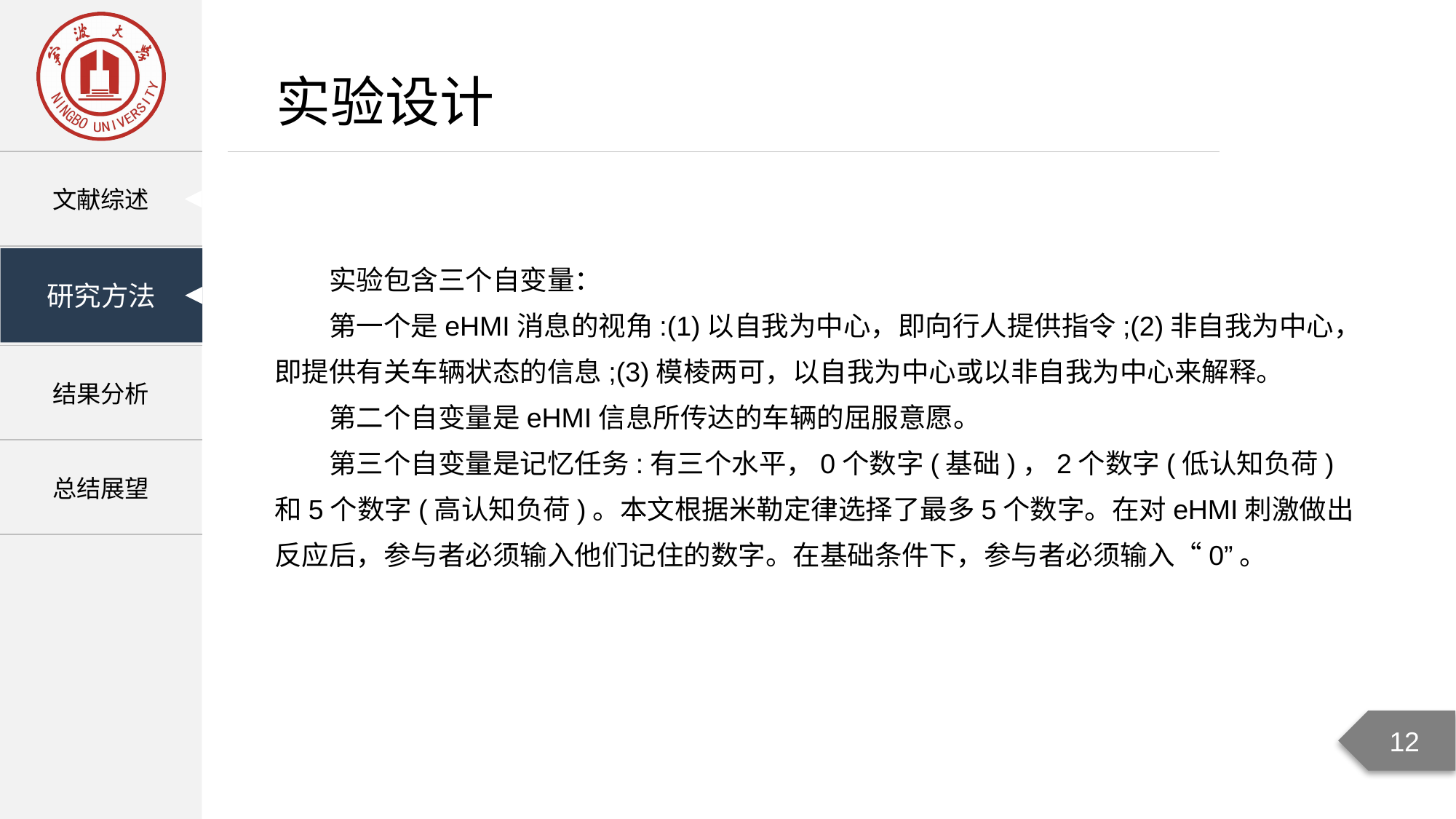

实验设计
实验包含三个自变量：
第一个是eHMI消息的视角:(1)以自我为中心，即向行人提供指令;(2)非自我为中心，即提供有关车辆状态的信息;(3)模棱两可，以自我为中心或以非自我为中心来解释。
第二个自变量是eHMI信息所传达的车辆的屈服意愿。
第三个自变量是记忆任务:有三个水平，0个数字(基础)，2个数字(低认知负荷)和5个数字(高认知负荷)。本文根据米勒定律选择了最多5个数字。在对eHMI刺激做出反应后，参与者必须输入他们记住的数字。在基础条件下，参与者必须输入“0”。